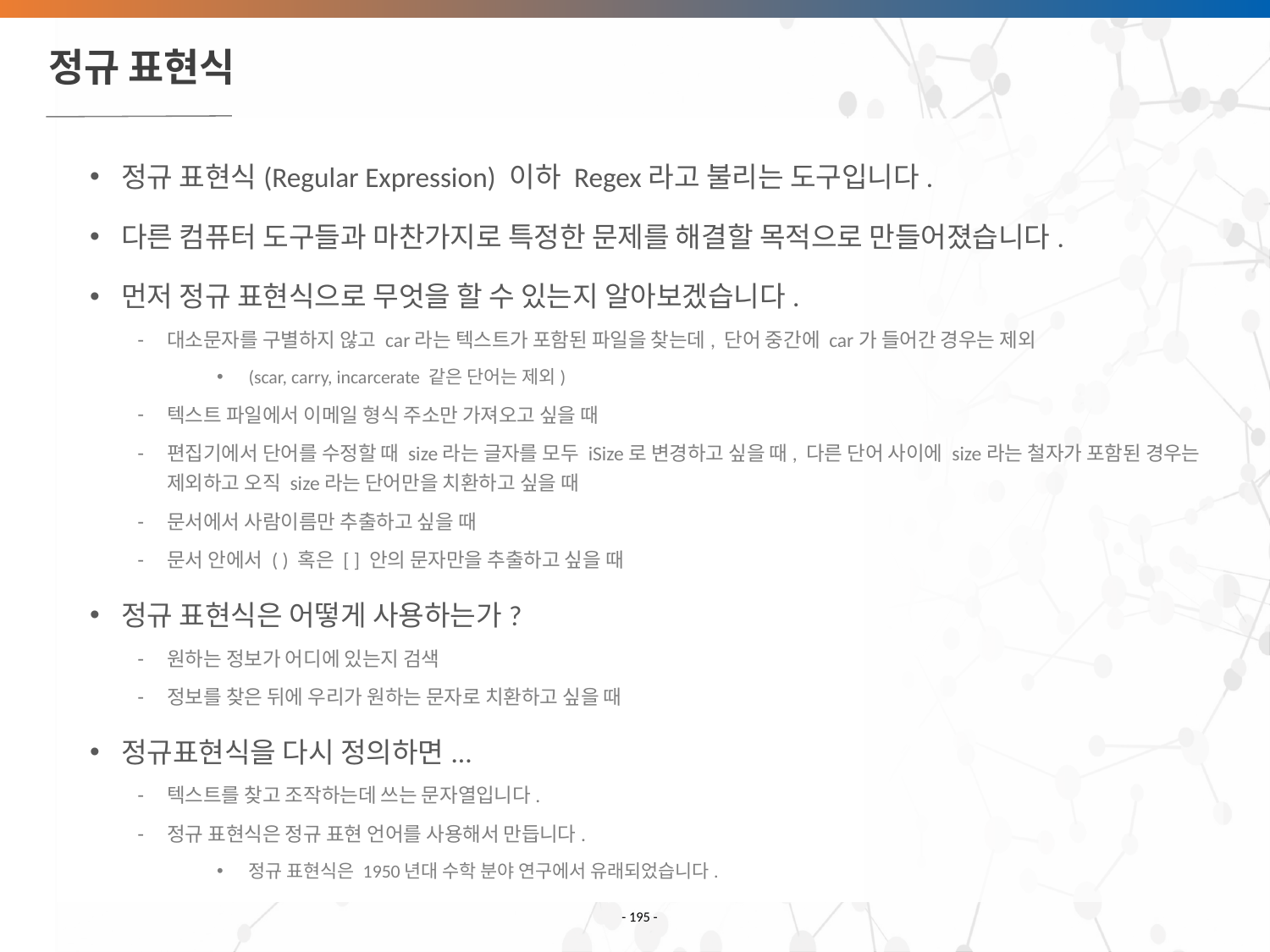

# 정규 표현식
정규 표현식(Regular Expression) 이하 Regex라고 불리는 도구입니다.
다른 컴퓨터 도구들과 마찬가지로 특정한 문제를 해결할 목적으로 만들어졌습니다.
먼저 정규 표현식으로 무엇을 할 수 있는지 알아보겠습니다.
대소문자를 구별하지 않고 car라는 텍스트가 포함된 파일을 찾는데, 단어 중간에 car가 들어간 경우는 제외
(scar, carry, incarcerate 같은 단어는 제외)
텍스트 파일에서 이메일 형식 주소만 가져오고 싶을 때
편집기에서 단어를 수정할 때 size라는 글자를 모두 iSize로 변경하고 싶을 때, 다른 단어 사이에 size라는 철자가 포함된 경우는 제외하고 오직 size라는 단어만을 치환하고 싶을 때
문서에서 사람이름만 추출하고 싶을 때
문서 안에서 ( ) 혹은 [ ] 안의 문자만을 추출하고 싶을 때
정규 표현식은 어떻게 사용하는가?
원하는 정보가 어디에 있는지 검색
정보를 찾은 뒤에 우리가 원하는 문자로 치환하고 싶을 때
정규표현식을 다시 정의하면...
텍스트를 찾고 조작하는데 쓰는 문자열입니다.
정규 표현식은 정규 표현 언어를 사용해서 만듭니다.
정규 표현식은 1950년대 수학 분야 연구에서 유래되었습니다.
- 195 -